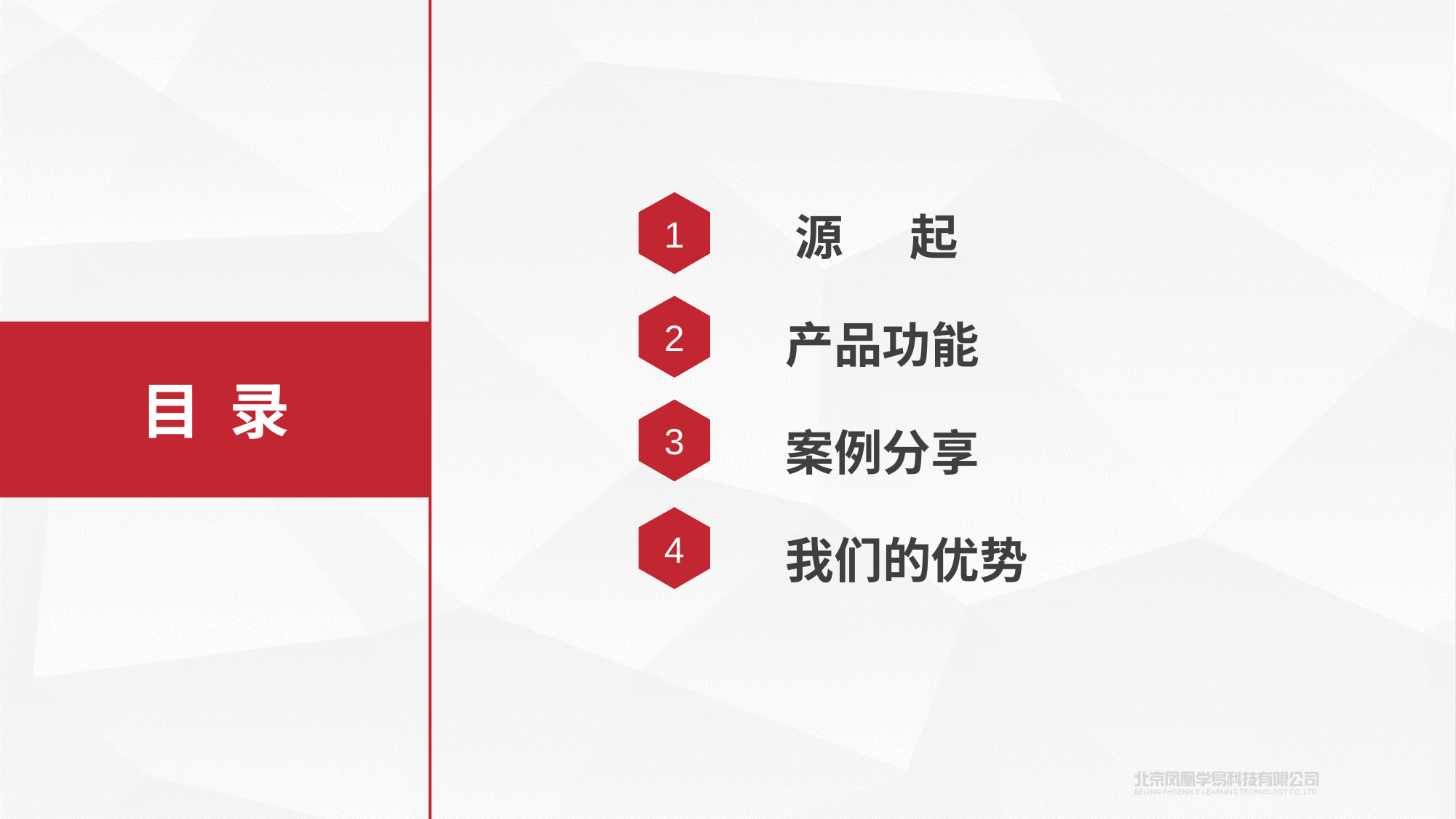

源      起
1
产品功能
2
案例分享
3
4
我们的优势